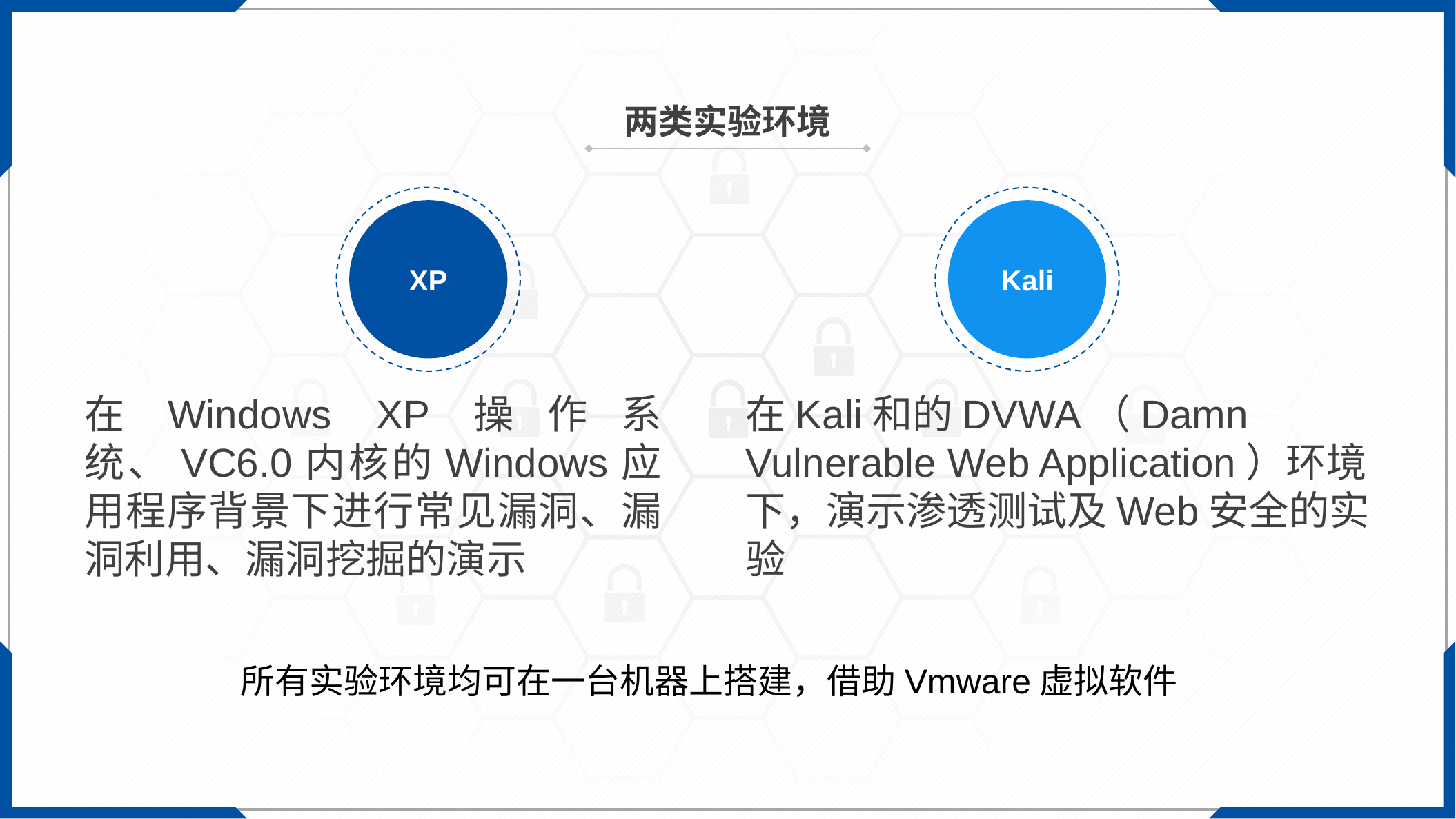

两类实验环境

XP

Kali
在Windows XP操作系统、VC6.0内核的Windows应用程序背景下进行常见漏洞、漏洞利用、漏洞挖掘的演示
在Kali和的DVWA（Damn Vulnerable Web Application）环境下，演示渗透测试及Web安全的实验
所有实验环境均可在一台机器上搭建，借助Vmware虚拟软件